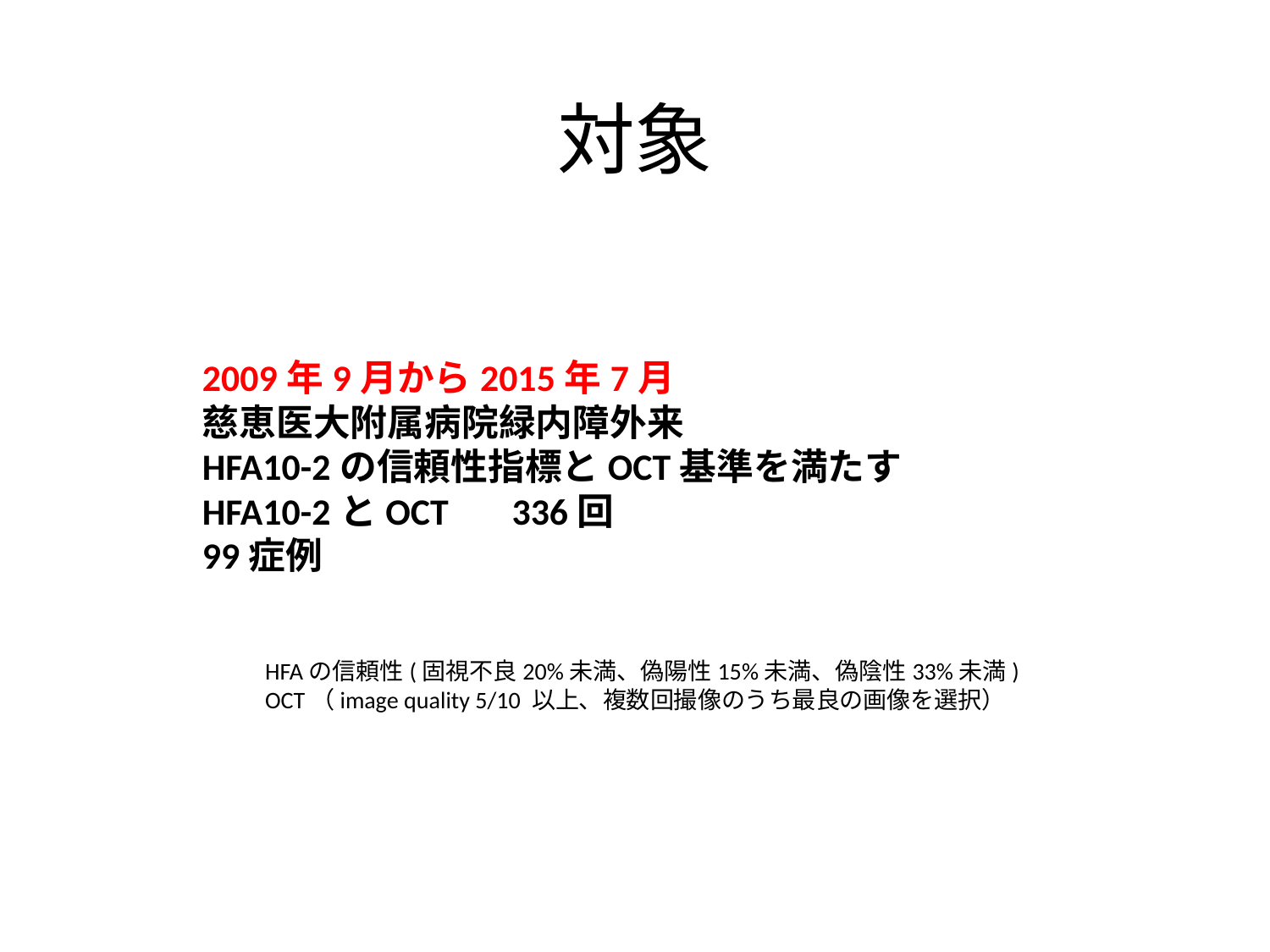

# 対象
2009年9月から2015年7月
慈恵医大附属病院緑内障外来
HFA10-2の信頼性指標とOCT基準を満たす
HFA10-2とOCT 　336回
99症例
HFAの信頼性(固視不良20%未満、偽陽性15%未満、偽陰性33%未満)
OCT（image quality 5/10 以上、複数回撮像のうち最良の画像を選択）
|  |
| --- |